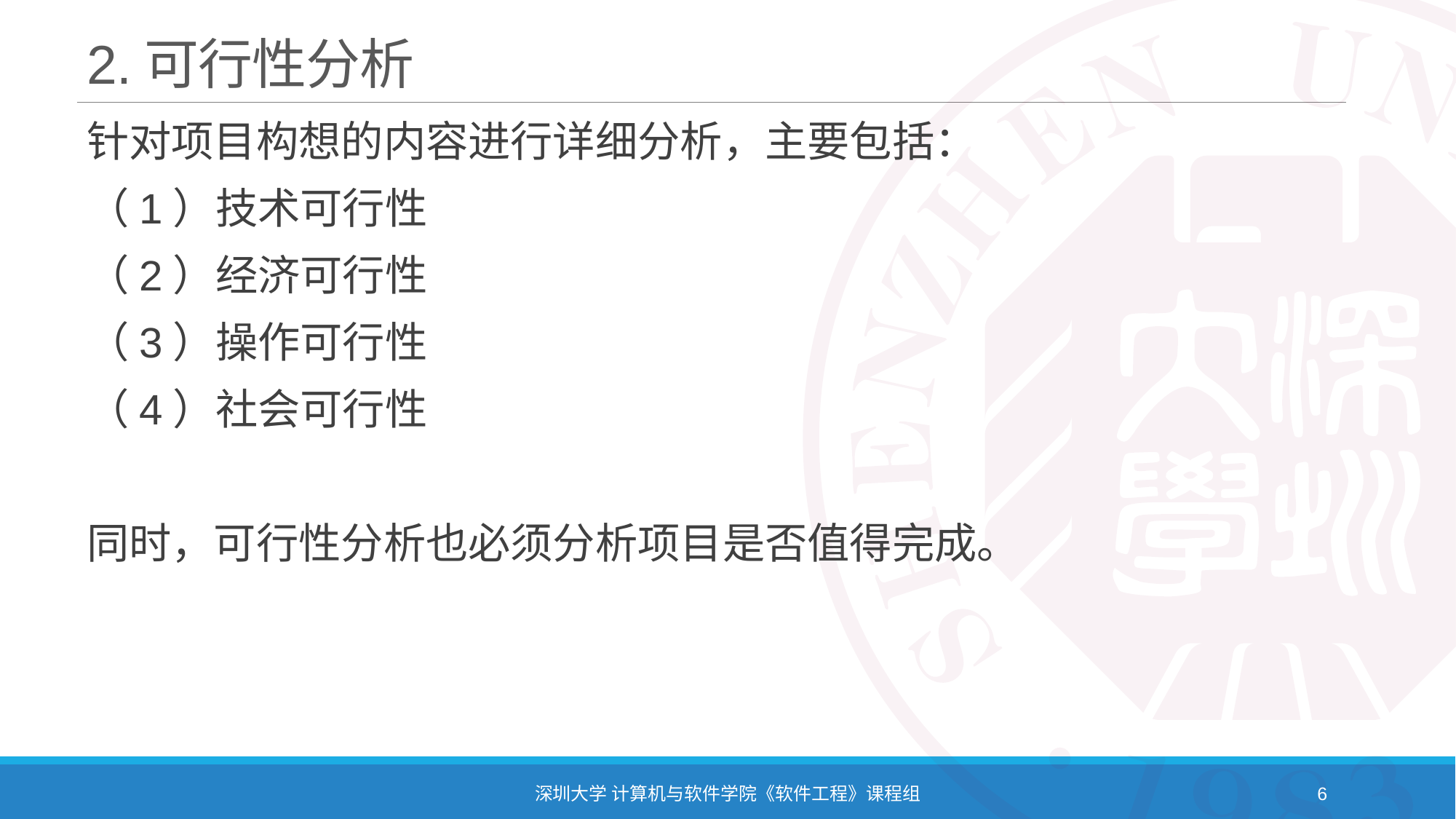

# 2.可行性分析
针对项目构想的内容进行详细分析，主要包括：
（1）技术可行性
（2）经济可行性
（3）操作可行性
（4）社会可行性

同时，可行性分析也必须分析项目是否值得完成。

深圳大学 计算机与软件学院《软件工程》课程组
6